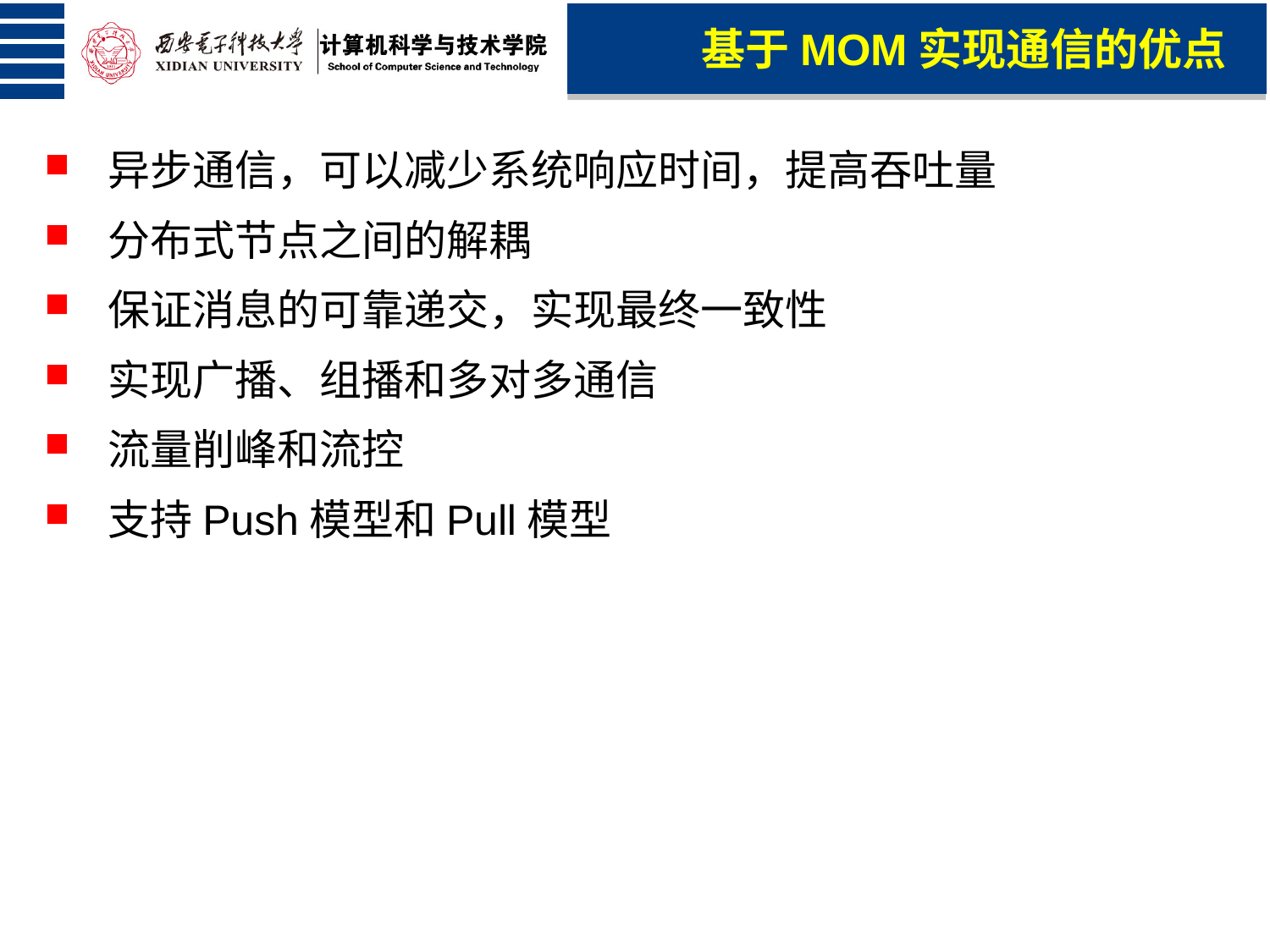

基于MOM实现通信的优点

异步通信，可以减少系统响应时间，提高吞吐量
分布式节点之间的解耦
保证消息的可靠递交，实现最终一致性
实现广播、组播和多对多通信
流量削峰和流控
支持Push模型和Pull模型